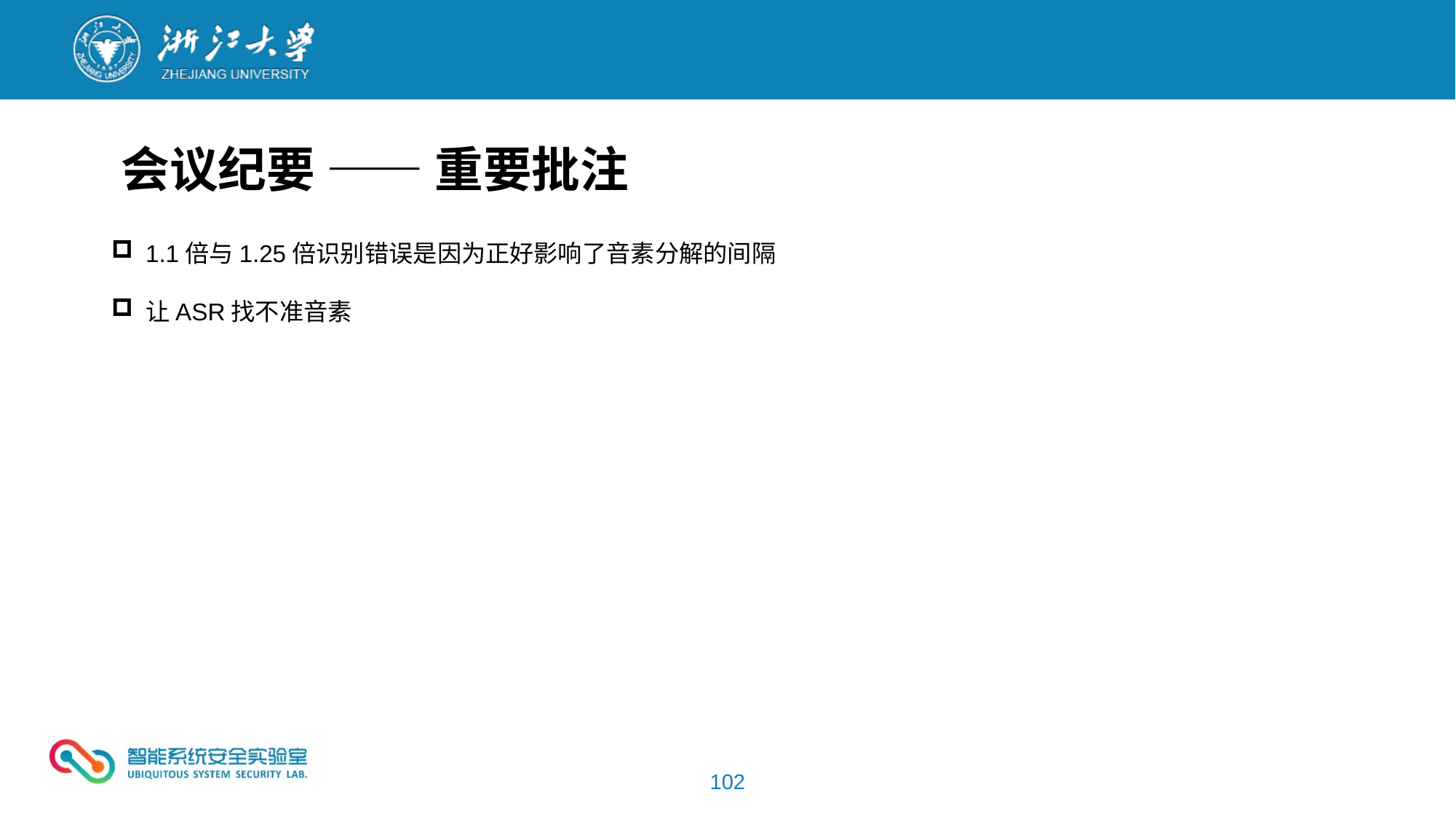

会议纪要 —— 重要批注
1.1倍与1.25倍识别错误是因为正好影响了音素分解的间隔
让ASR找不准音素